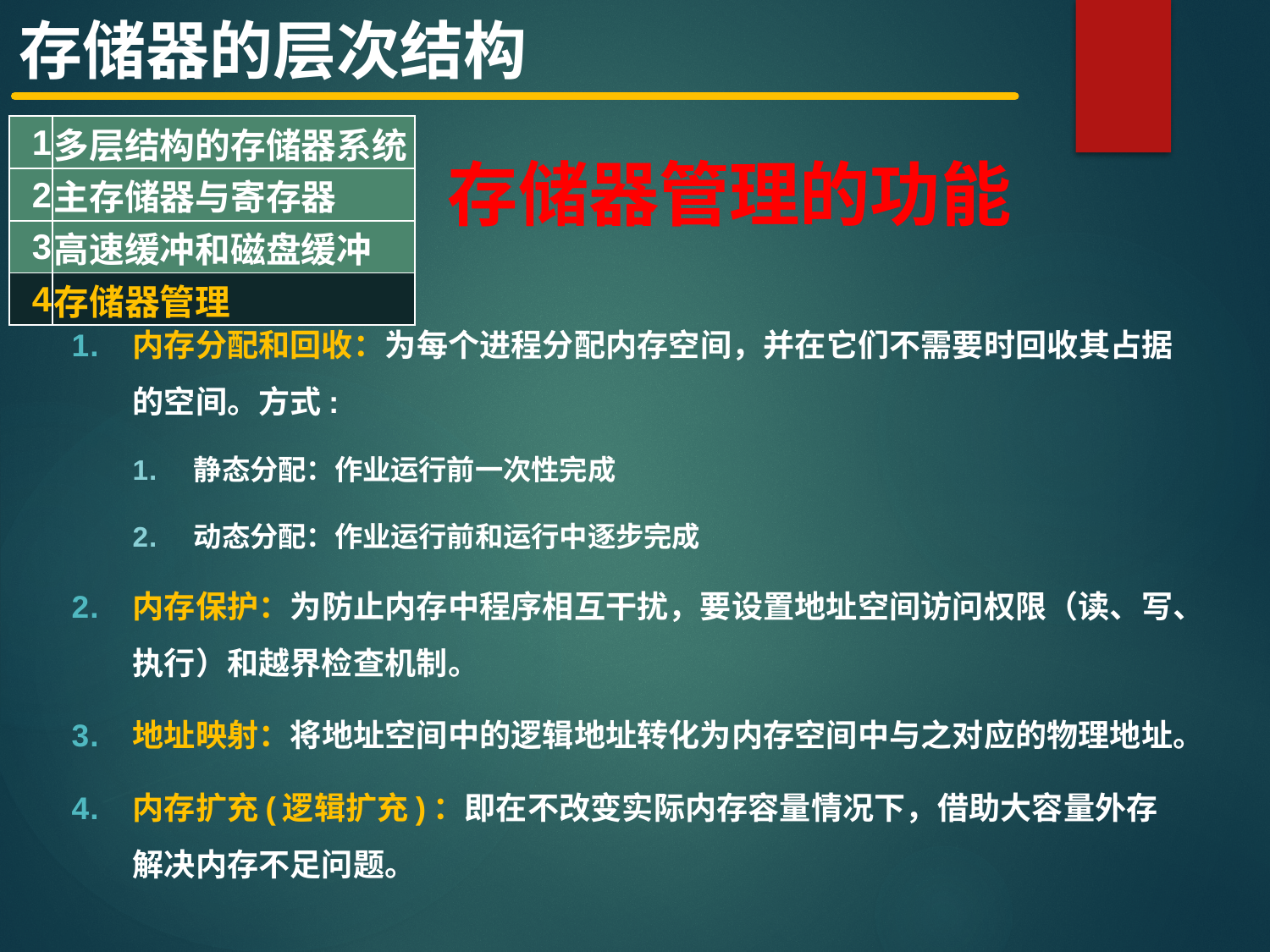

存储器的层次结构
| 1 | 多层结构的存储器系统 |
| --- | --- |
| 2 | 主存储器与寄存器 |
| 3 | 高速缓冲和磁盘缓冲 |
| 4 | 存储器管理 |
# 存储器管理的功能
内存分配和回收：为每个进程分配内存空间，并在它们不需要时回收其占据的空间。方式:
静态分配：作业运行前一次性完成
动态分配：作业运行前和运行中逐步完成
内存保护：为防止内存中程序相互干扰，要设置地址空间访问权限（读、写、执行）和越界检查机制。
地址映射：将地址空间中的逻辑地址转化为内存空间中与之对应的物理地址。
内存扩充(逻辑扩充)：即在不改变实际内存容量情况下，借助大容量外存解决内存不足问题。